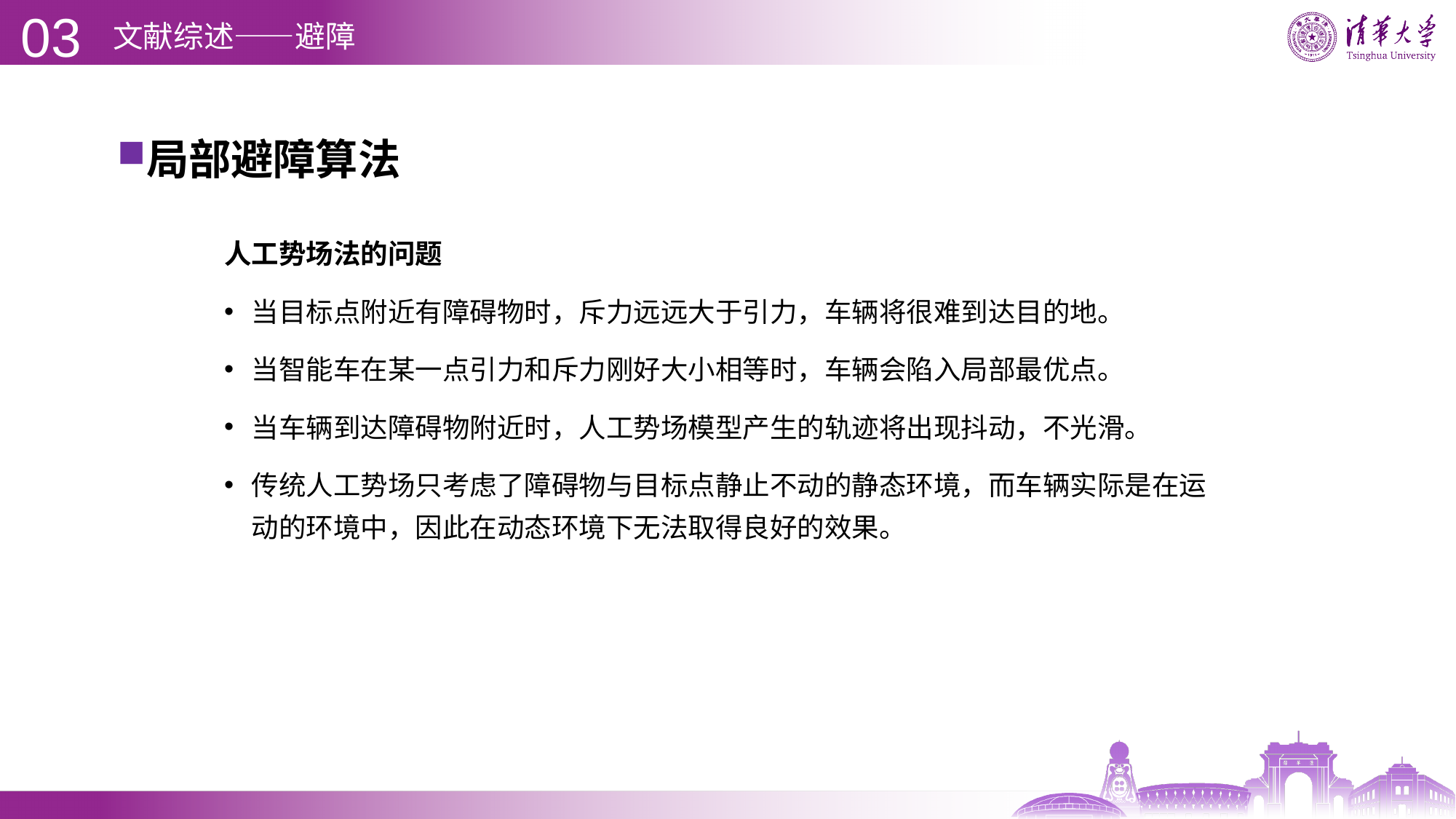

03
# 文献综述——避障
局部避障算法
人工势场法的问题
当目标点附近有障碍物时，斥力远远大于引力，车辆将很难到达目的地。
当智能车在某一点引力和斥力刚好大小相等时，车辆会陷入局部最优点。
当车辆到达障碍物附近时，人工势场模型产生的轨迹将出现抖动，不光滑。
传统人工势场只考虑了障碍物与目标点静止不动的静态环境，而车辆实际是在运动的环境中，因此在动态环境下无法取得良好的效果。